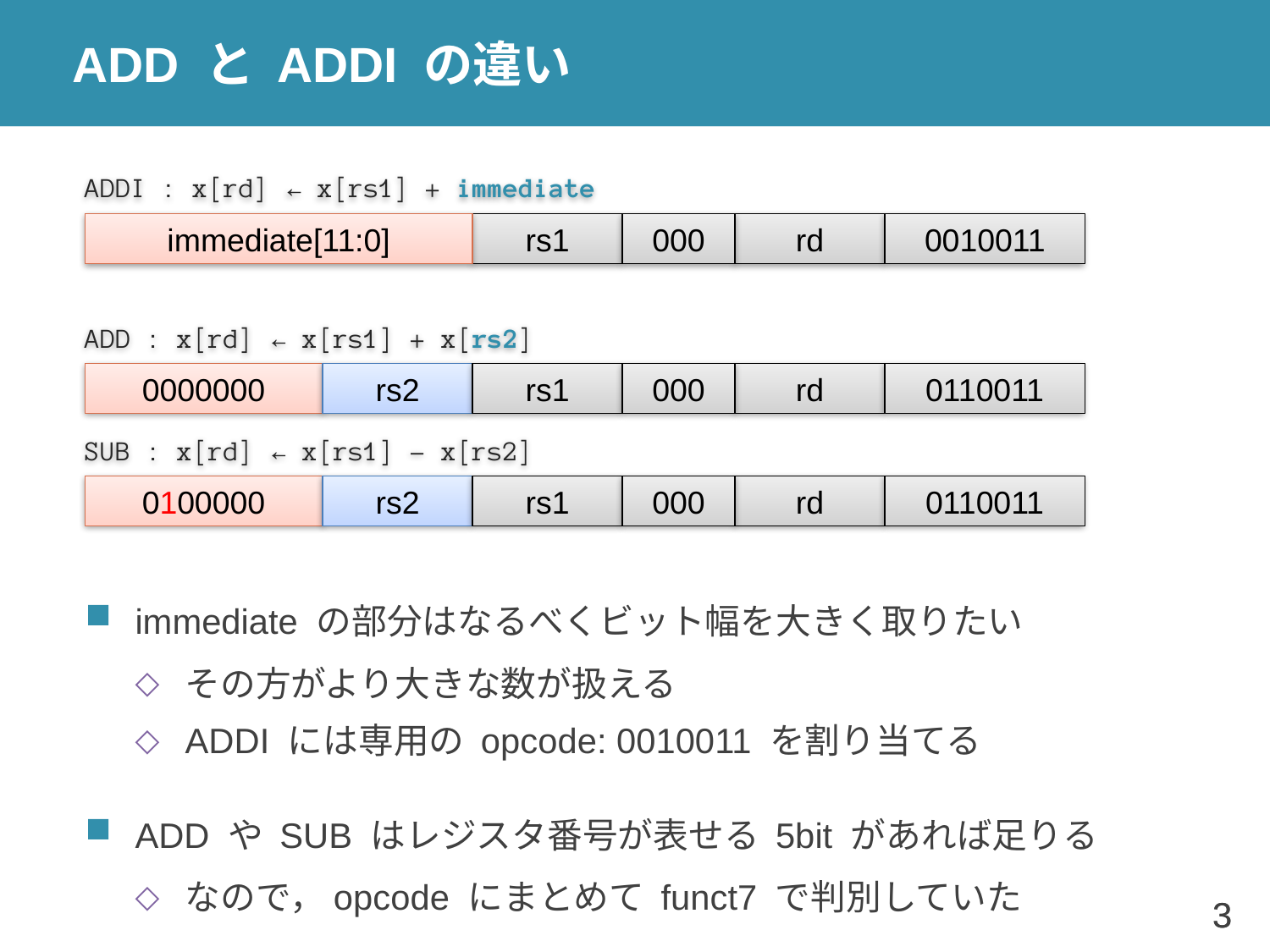

# ADD と ADDI の違い
ADDI : x[rd] ← x[rs1] + immediate
immediate[11:0]
rs1
000
rd
0010011
ADD : x[rd] ← x[rs1] + x[rs2]
0000000
rs2
rs1
000
rd
0110011
SUB : x[rd] ← x[rs1] - x[rs2]
0100000
rs2
rs1
000
rd
0110011
immediate の部分はなるべくビット幅を大きく取りたい
その方がより大きな数が扱える
ADDI には専用の opcode: 0010011 を割り当てる
ADD や SUB はレジスタ番号が表せる 5bit があれば足りる
なので，opcode にまとめて funct7 で判別していた